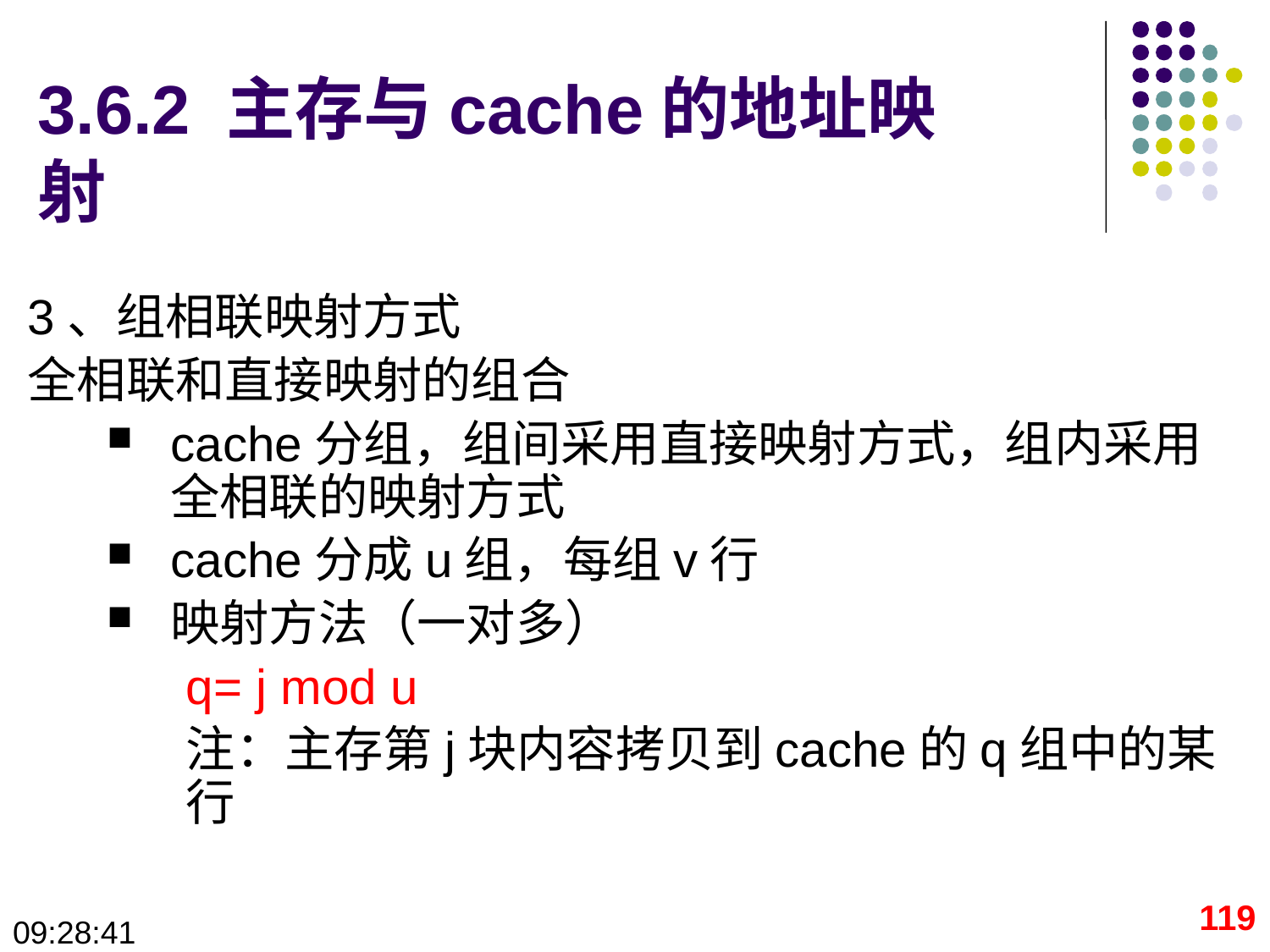

# 3.6.2 主存与cache的地址映射
3、组相联映射方式
全相联和直接映射的组合
cache分组，组间采用直接映射方式，组内采用全相联的映射方式
cache分成u组，每组v行
映射方法（一对多）
q= j mod u
注：主存第j块内容拷贝到cache的q组中的某行
119
09:28:41